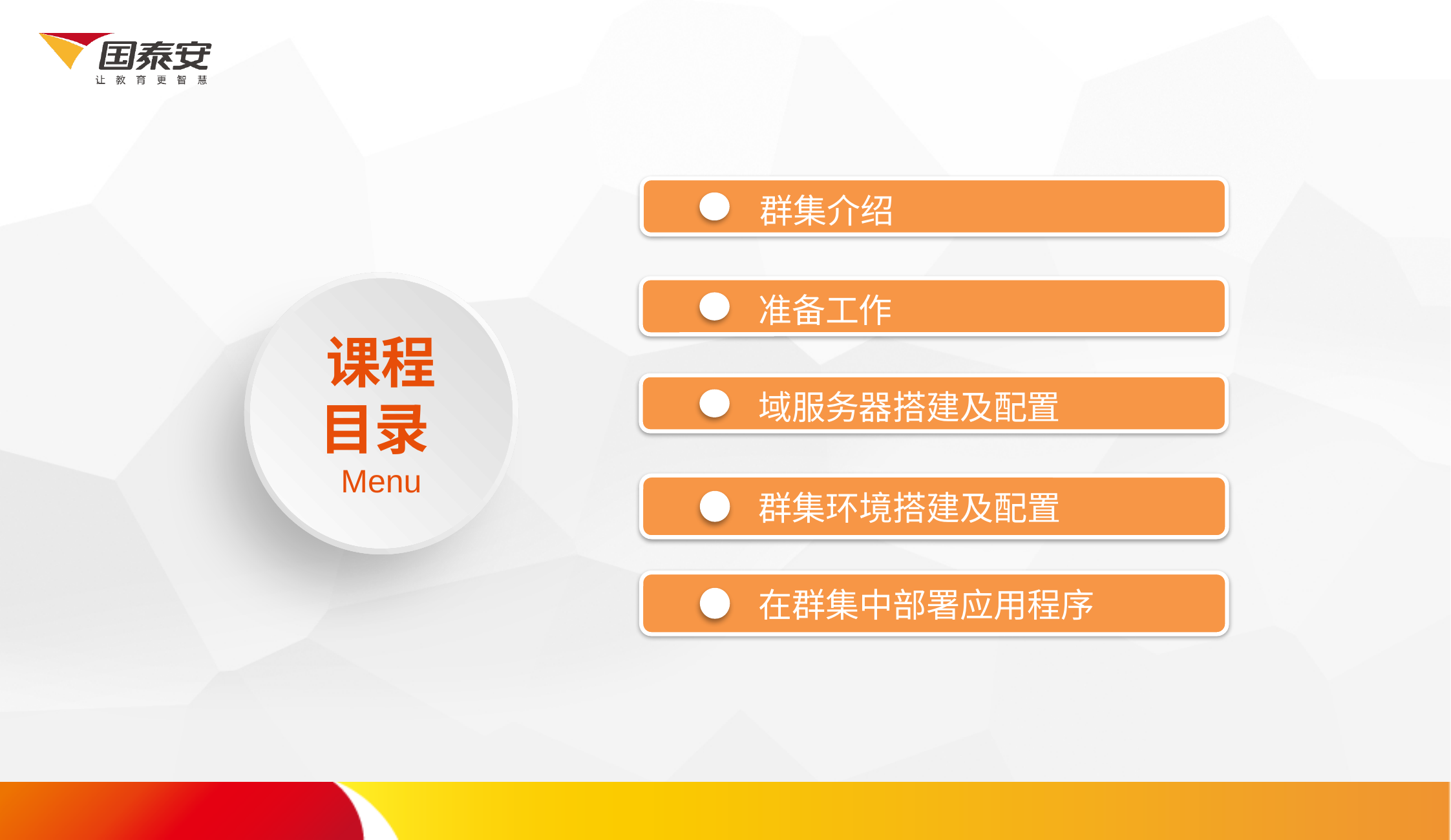

群集介绍

课程
目录Menu

准备工作

域服务器搭建及配置

群集环境搭建及配置

在群集中部署应用程序